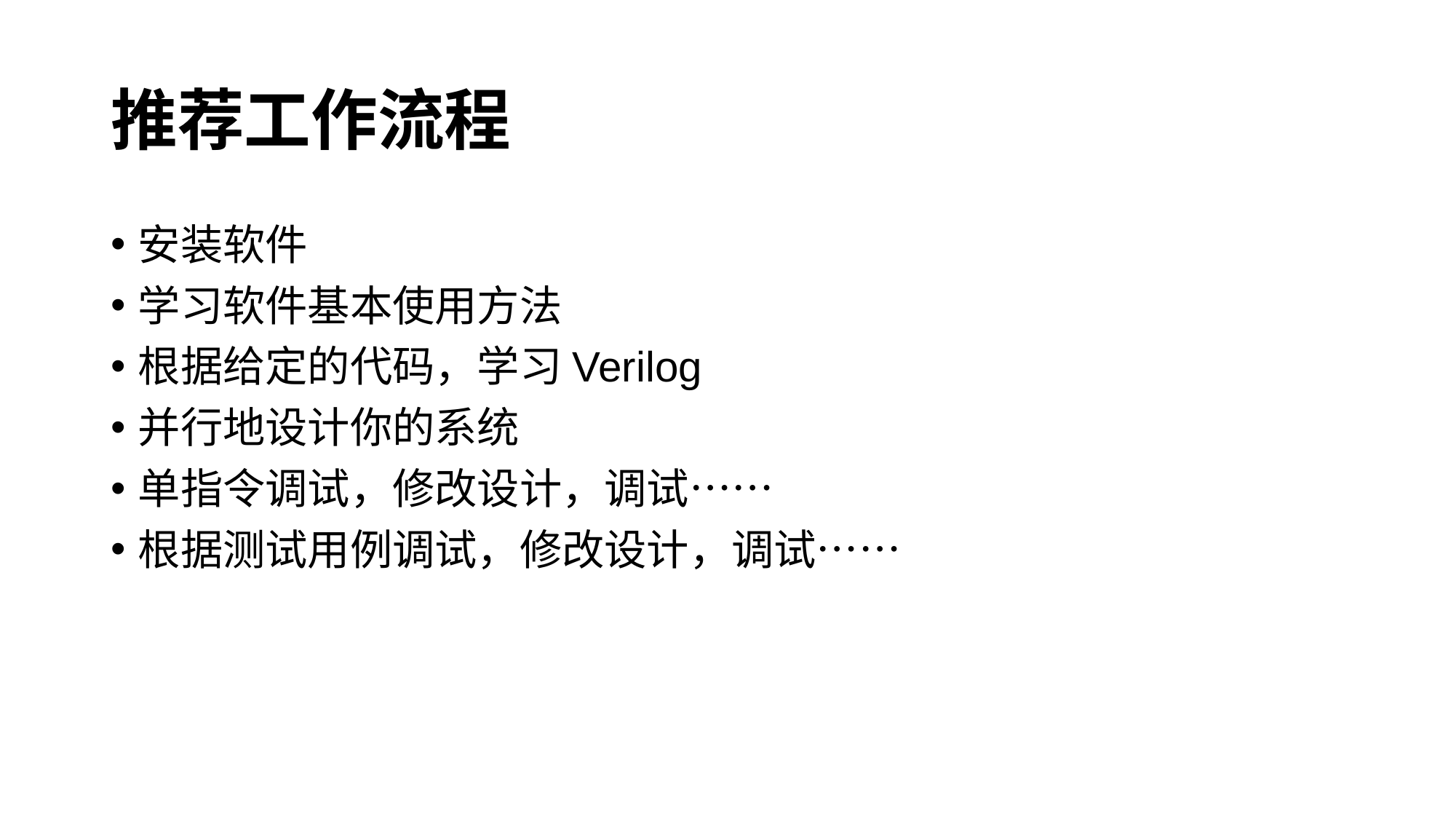

# 推荐工作流程
安装软件
学习软件基本使用方法
根据给定的代码，学习Verilog
并行地设计你的系统
单指令调试，修改设计，调试……
根据测试用例调试，修改设计，调试……